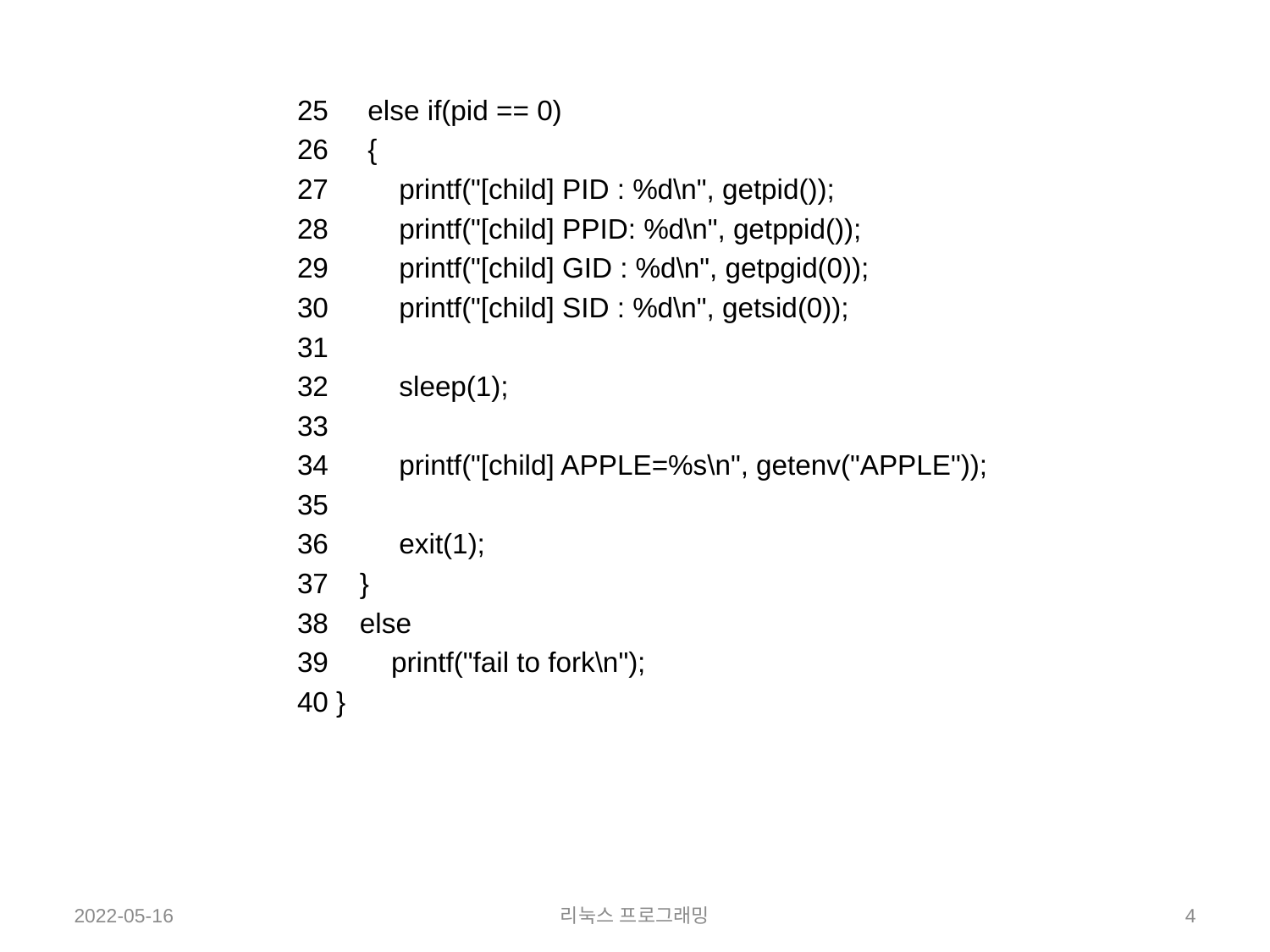

25     else if(pid == 0)
26     {
27         printf("[child] PID : %d\n", getpid());
28         printf("[child] PPID: %d\n", getppid());
29         printf("[child] GID : %d\n", getpgid(0));
30         printf("[child] SID : %d\n", getsid(0));
31
32         sleep(1);
33
34         printf("[child] APPLE=%s\n", getenv("APPLE"));
35
36         exit(1);
37    }
38    else
39        printf("fail to fork\n");
40 }
2022-05-16
리눅스 프로그래밍
4